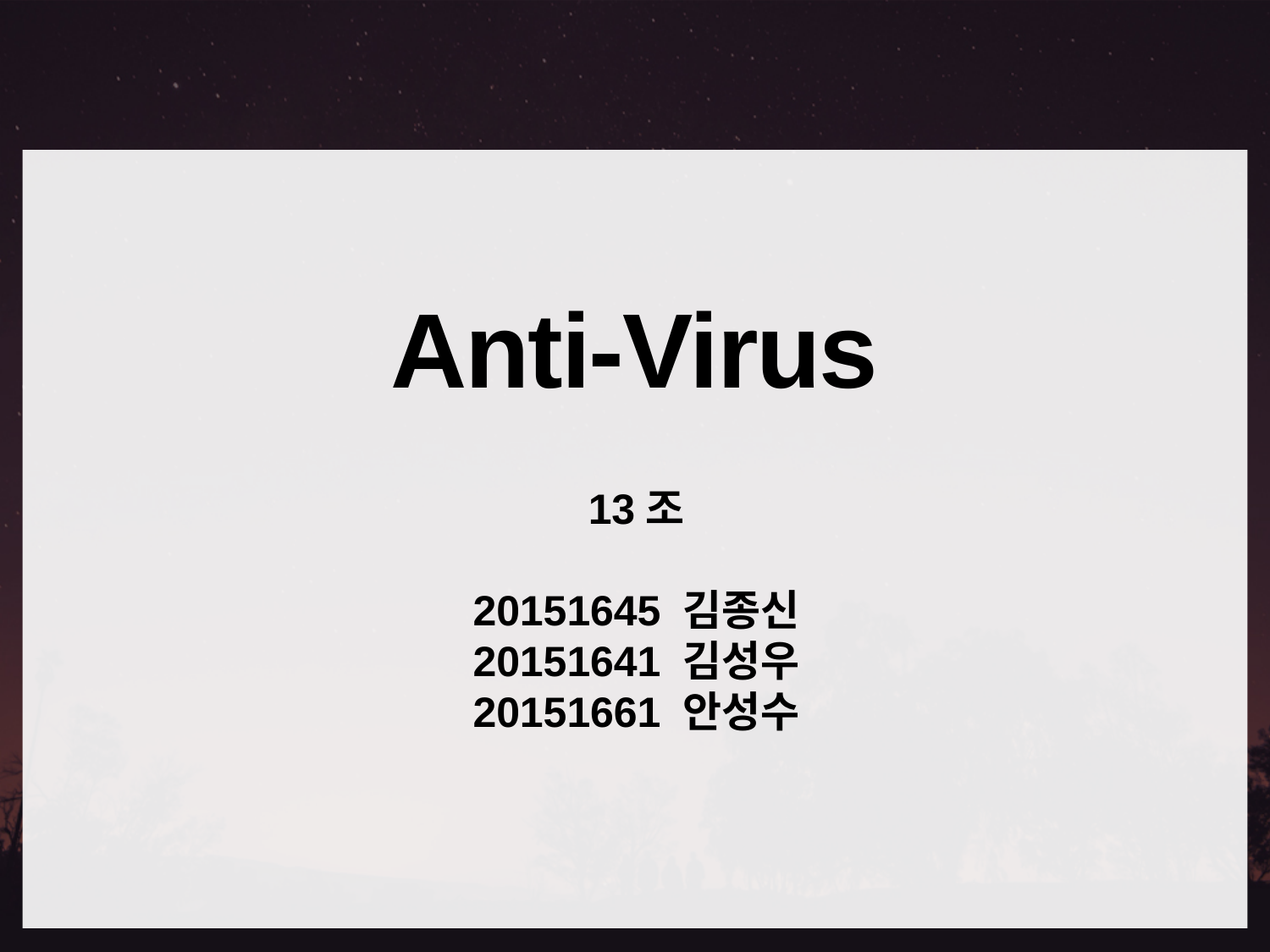

시그니처와 머신러닝을 이용한 백신 소프트웨어
Anti-Virus
13조

20151645 김종신
20151641 김성우
20151661 안성수